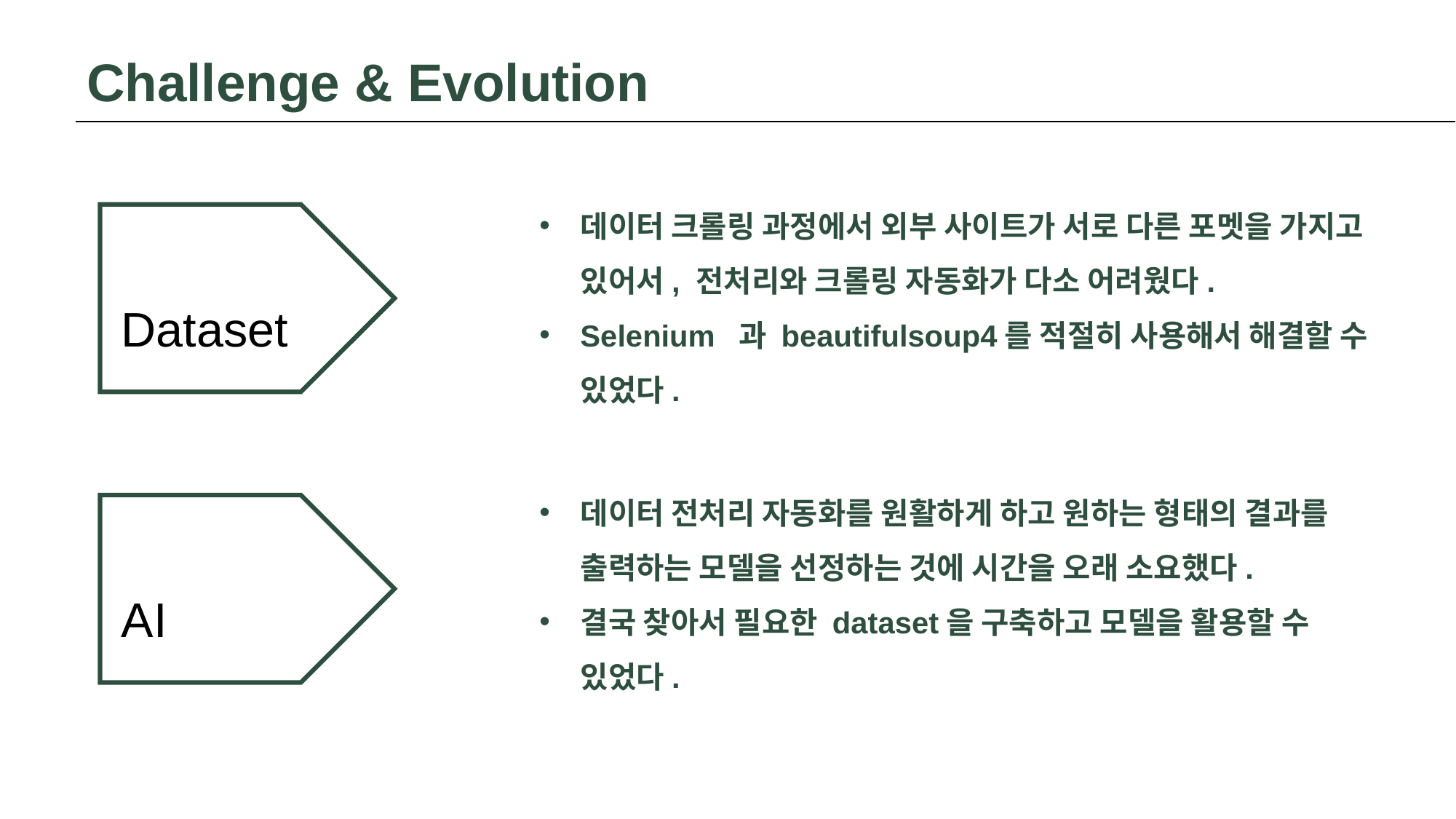

Challenge & Evolution

데이터 크롤링 과정에서 외부 사이트가 서로 다른 포멧을 가지고 있어서, 전처리와 크롤링 자동화가 다소 어려웠다.
Selenium  과 beautifulsoup4를 적절히 사용해서 해결할 수 있었다.

 Dataset
데이터 전처리 자동화를 원활하게 하고 원하는 형태의 결과를 출력하는 모델을 선정하는 것에 시간을 오래 소요했다.
결국 찾아서 필요한 dataset을 구축하고 모델을 활용할 수 있었다.

 AI